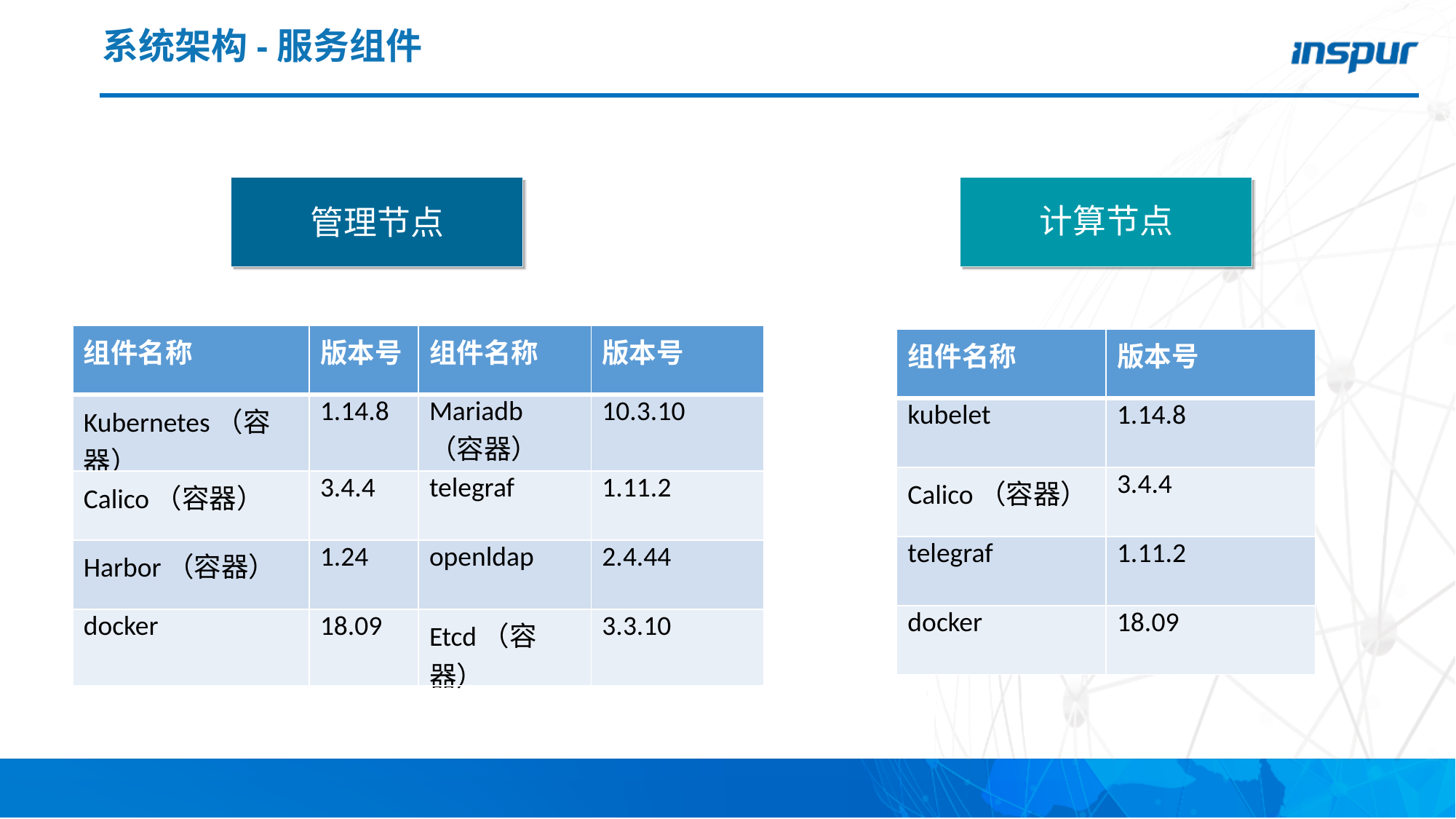

# 系统架构-服务组件

计算节点
管理节点
| 组件名称 | 版本号 | 组件名称 | 版本号 |
| --- | --- | --- | --- |
| Kubernetes（容器） | 1.14.8 | Mariadb（容器） | 10.3.10 |
| Calico（容器） | 3.4.4 | telegraf | 1.11.2 |
| Harbor（容器） | 1.24 | openldap | 2.4.44 |
| docker | 18.09 | Etcd（容器） | 3.3.10 |
| 组件名称 | 版本号 |
| --- | --- |
| kubelet | 1.14.8 |
| Calico（容器） | 3.4.4 |
| telegraf | 1.11.2 |
| docker | 18.09 |